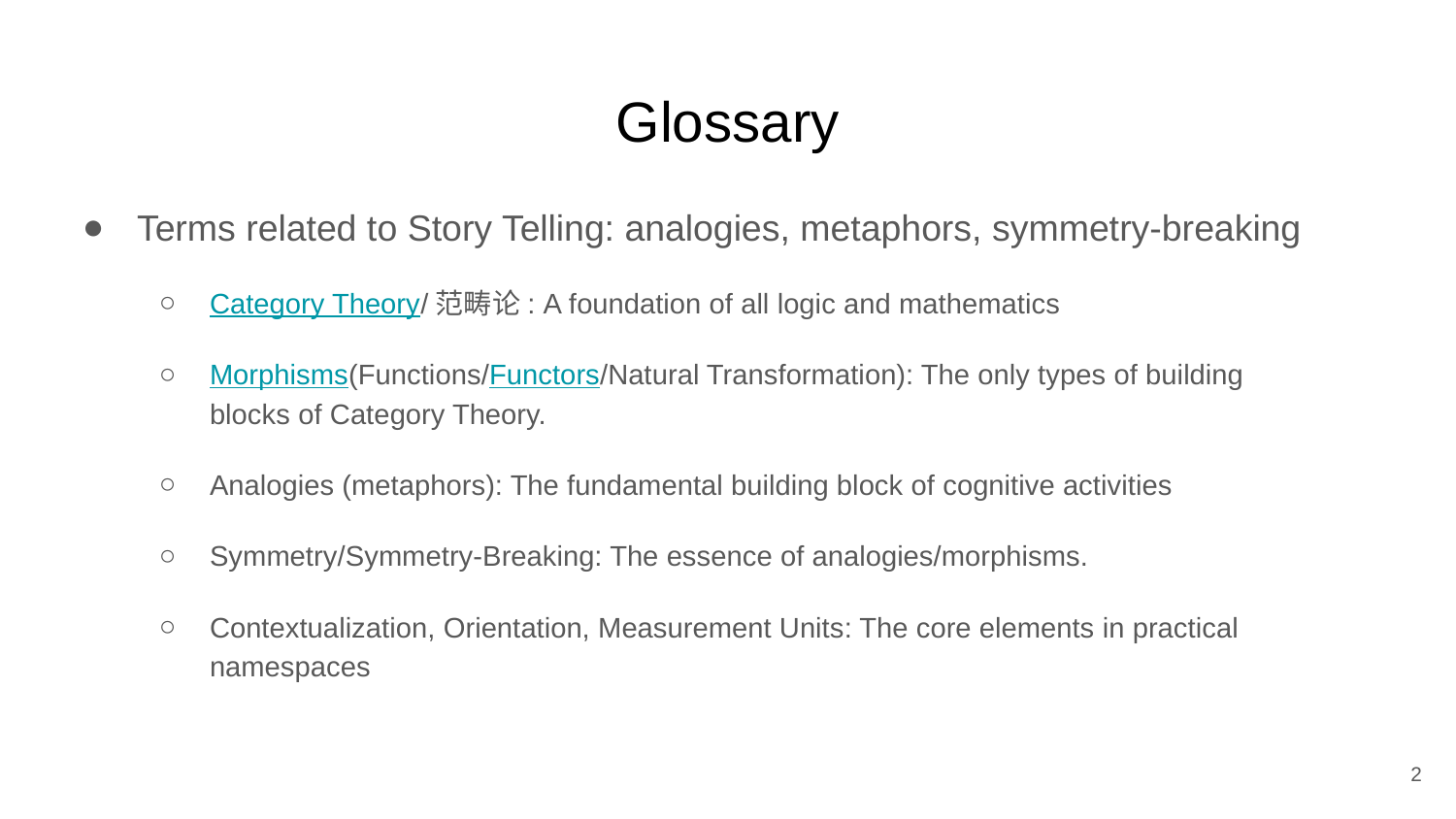

# Glossary
Terms related to Story Telling: analogies, metaphors, symmetry-breaking
Category Theory/范畴论: A foundation of all logic and mathematics
Morphisms(Functions/Functors/Natural Transformation): The only types of building blocks of Category Theory.
Analogies (metaphors): The fundamental building block of cognitive activities
Symmetry/Symmetry-Breaking: The essence of analogies/morphisms.
Contextualization, Orientation, Measurement Units: The core elements in practical namespaces
2